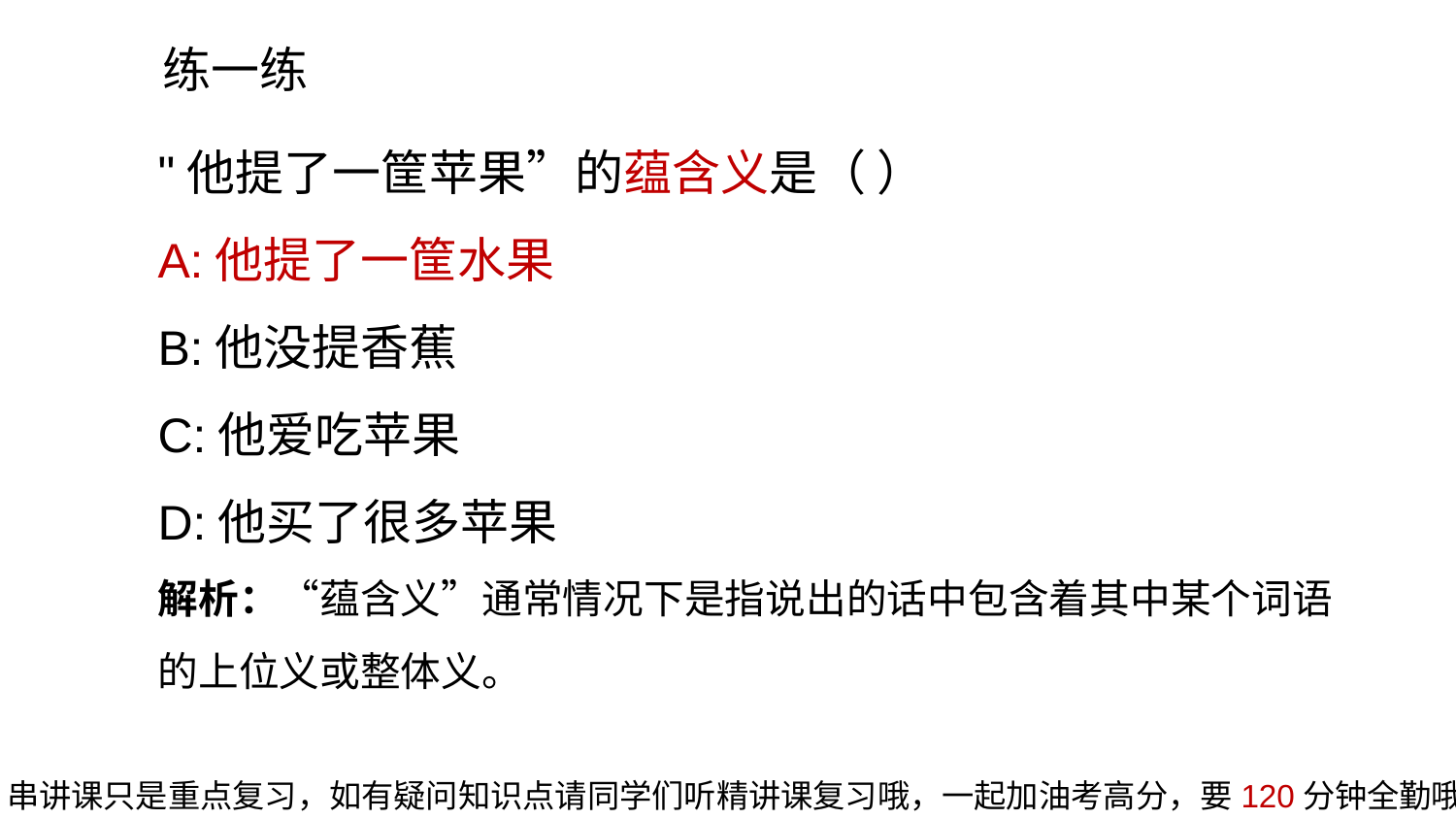

练一练
"他提了一筐苹果”的蕴含义是（ ）
A:他提了一筐水果
B:他没提香蕉
C:他爱吃苹果
D:他买了很多苹果
解析：“蕴含义”通常情况下是指说出的话中包含着其中某个词语的上位义或整体义。